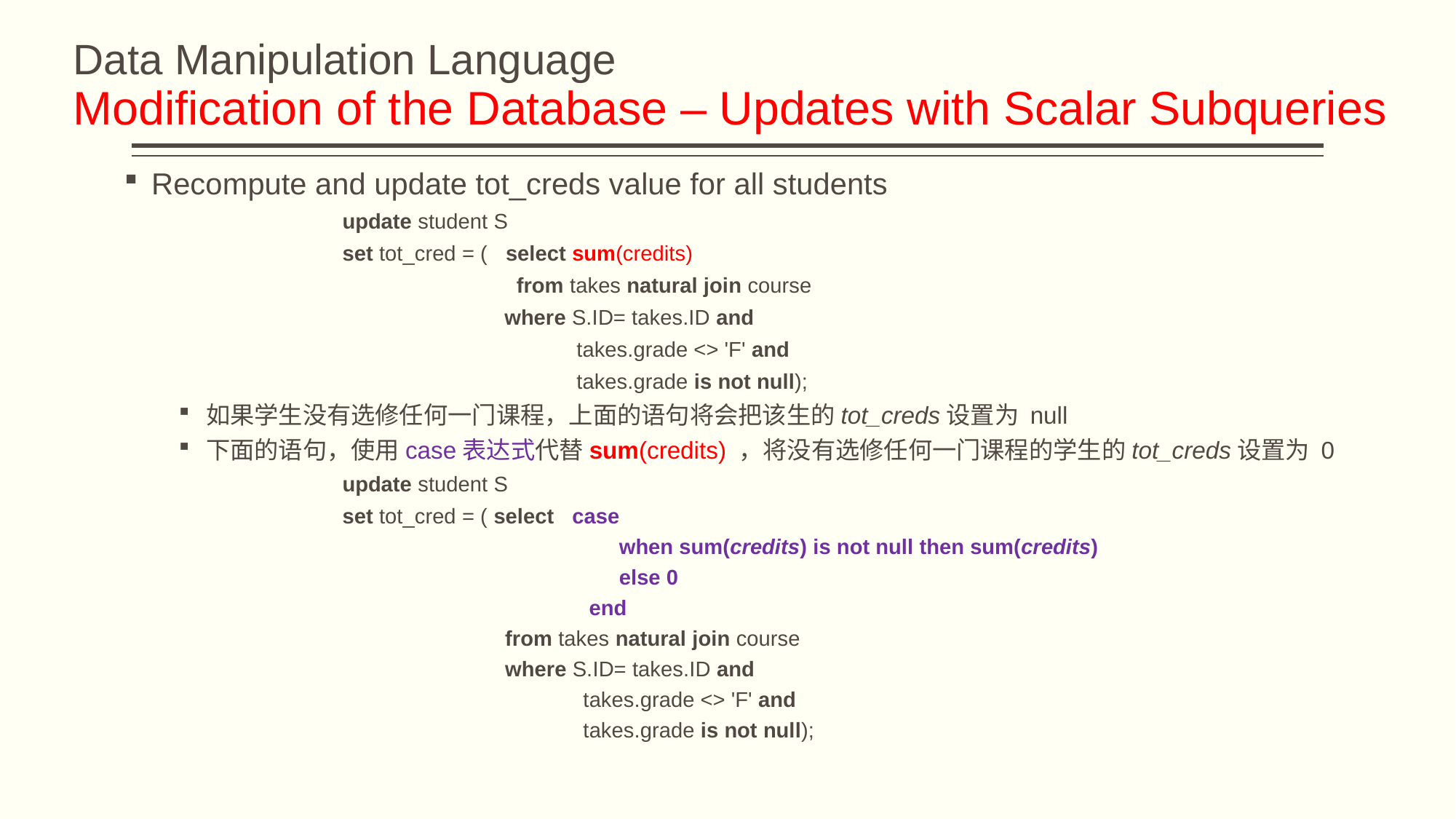

# Data Manipulation Language Modification of the Database – Updates with Scalar Subqueries
Recompute and update tot_creds value for all students
update student S
set tot_cred = (   select sum(credits)
                             from takes natural join course
                           where S.ID= takes.ID and
                                       takes.grade <> 'F' and
                                       takes.grade is not null);
如果学生没有选修任何一门课程，上面的语句将会把该生的tot_creds设置为 null
下面的语句，使用case表达式代替sum(credits) ，将没有选修任何一门课程的学生的tot_creds设置为 0
update student S
set tot_cred = ( select   case
                                     when sum(credits) is not null then sum(credits)
                                     else 0
                                end
                  from takes natural join course
                  where S.ID= takes.ID and
                               takes.grade <> 'F' and
                               takes.grade is not null);